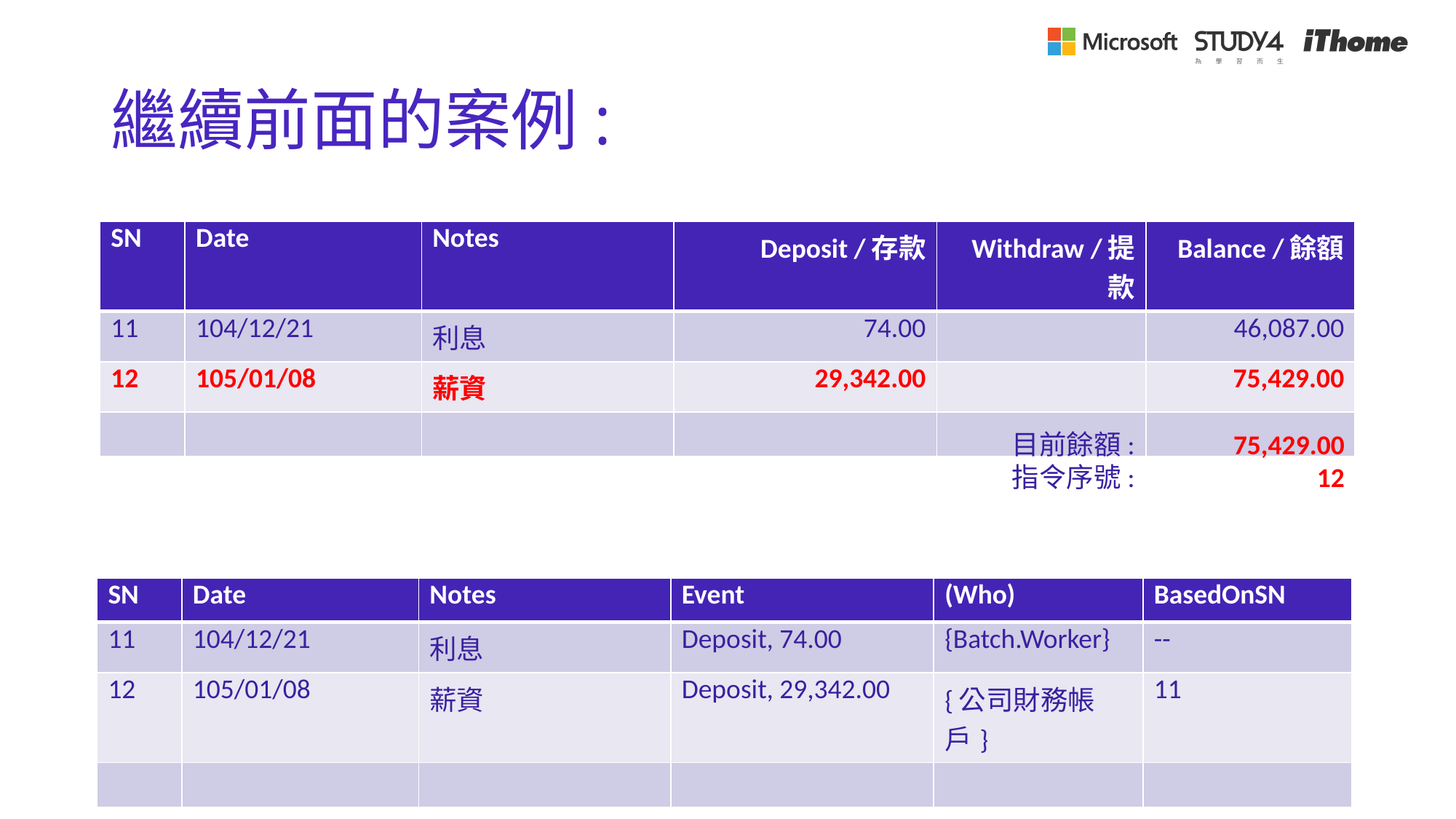

# 繼續前面的案例:
| SN | Date | Notes | Deposit /存款 | Withdraw /提款 | Balance /餘額 |
| --- | --- | --- | --- | --- | --- |
| 11 | 104/12/21 | 利息 | 74.00 |  | 46,087.00 |
| 12 | 105/01/08 | 薪資 | 29,342.00 |  | 75,429.00 |
|  |  |  |  |  |  |
目前餘額:
指令序號:
75,429.00
12
| SN | Date | Notes | Event | (Who) | BasedOnSN |
| --- | --- | --- | --- | --- | --- |
| 11 | 104/12/21 | 利息 | Deposit, 74.00 | {Batch.Worker} | -- |
| 12 | 105/01/08 | 薪資 | Deposit, 29,342.00 | {公司財務帳戶} | 11 |
|  |  |  |  |  |  |